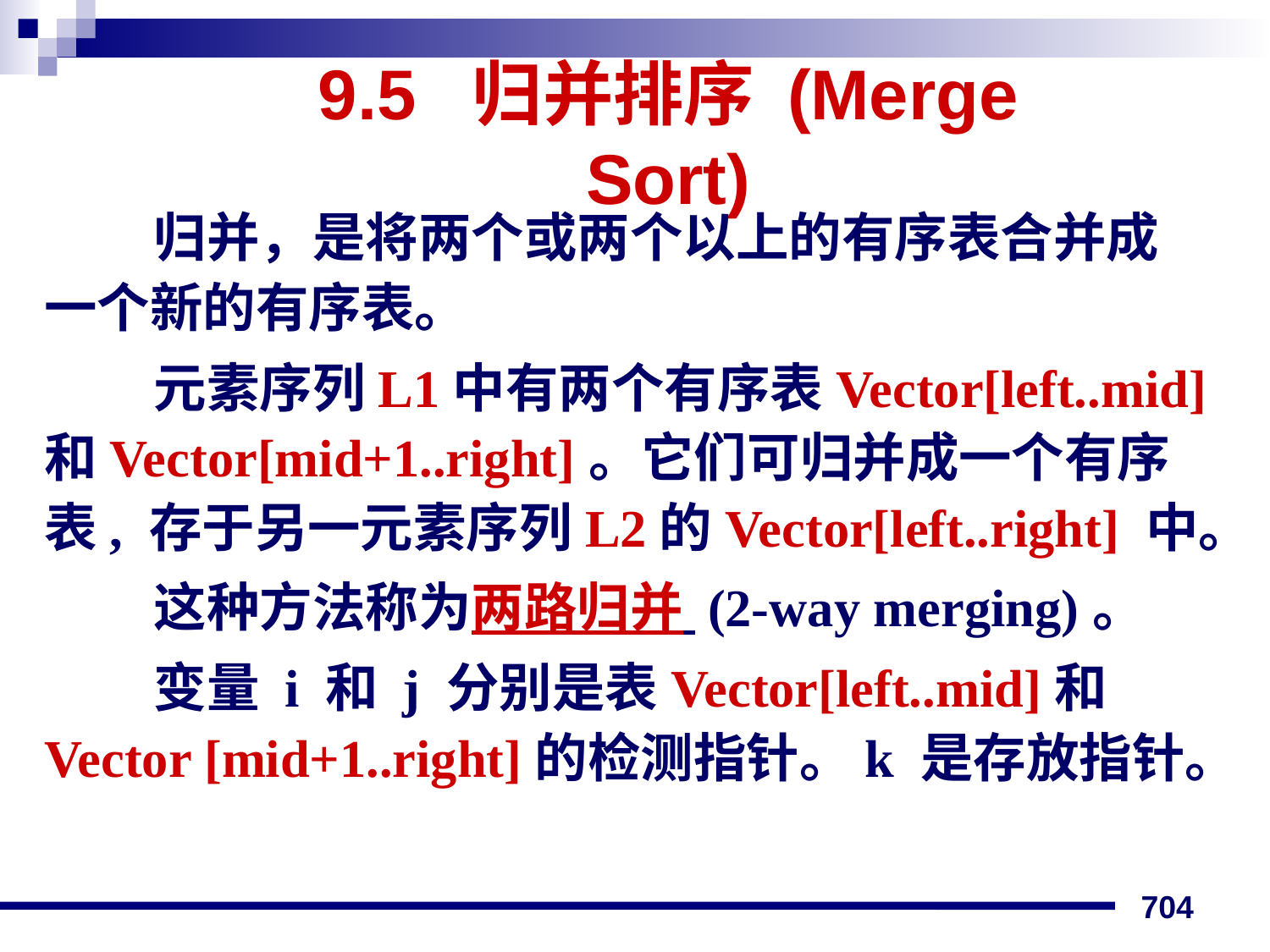

# 9.5  归并排序 (Merge Sort)
归并，是将两个或两个以上的有序表合并成一个新的有序表。
元素序列L1中有两个有序表Vector[left..mid]和Vector[mid+1..right]。它们可归并成一个有序表, 存于另一元素序列L2的Vector[left..right] 中。
这种方法称为两路归并 (2-way merging)。
变量 i 和 j 分别是表Vector[left..mid]和Vector [mid+1..right]的检测指针。k 是存放指针。
704